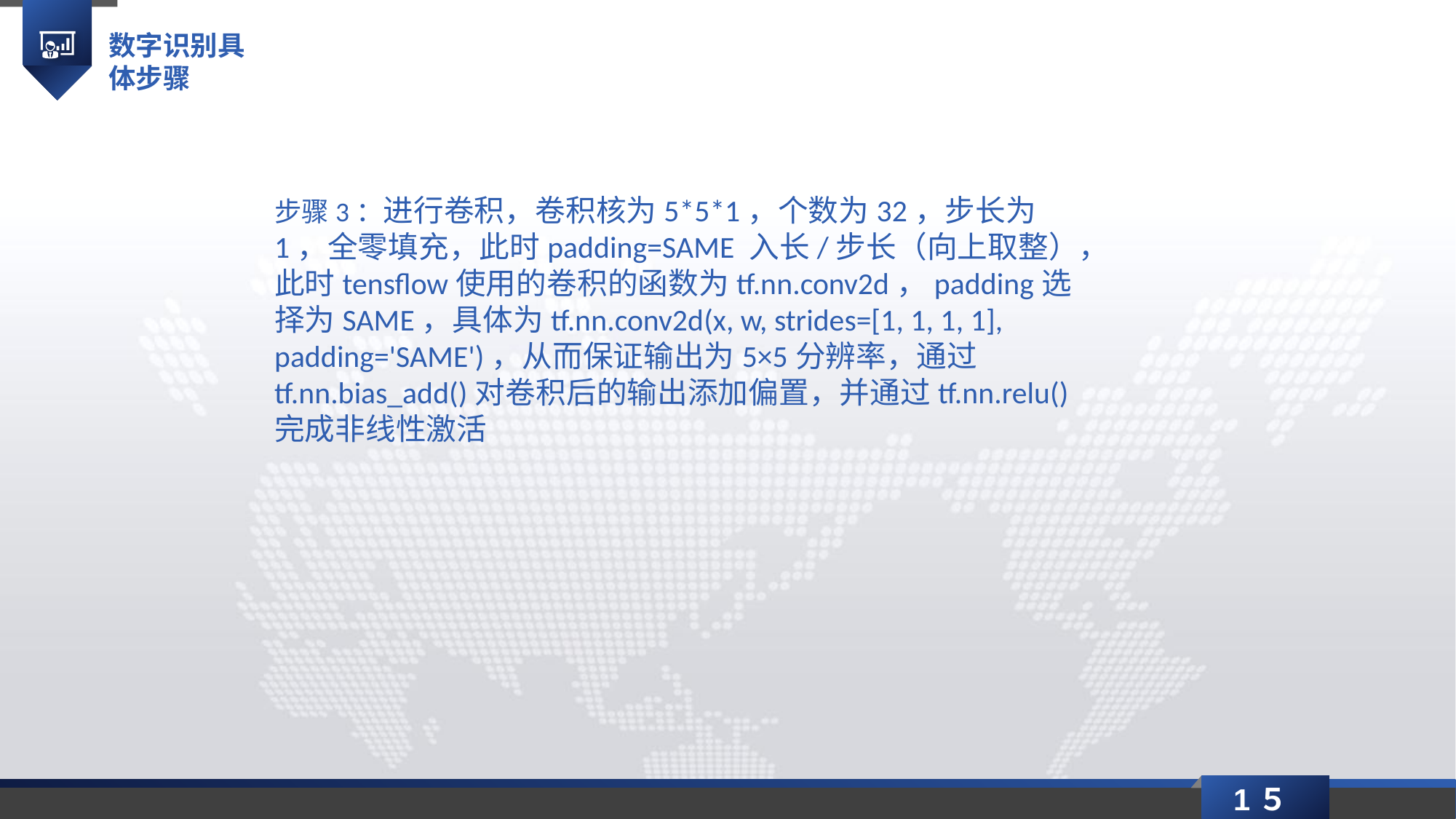

数字识别具体步骤

步骤3：进行卷积，卷积核为5*5*1，个数为32，步长为1，全零填充，此时padding=SAME 入长/步长（向上取整），此时tensflow使用的卷积的函数为tf.nn.conv2d，padding选择为SAME，具体为tf.nn.conv2d(x, w, strides=[1, 1, 1, 1], padding='SAME')，从而保证输出为5×5分辨率，通过tf.nn.bias_add()对卷积后的输出添加偏置，并通过tf.nn.relu()完成非线性激活

1５

延时符